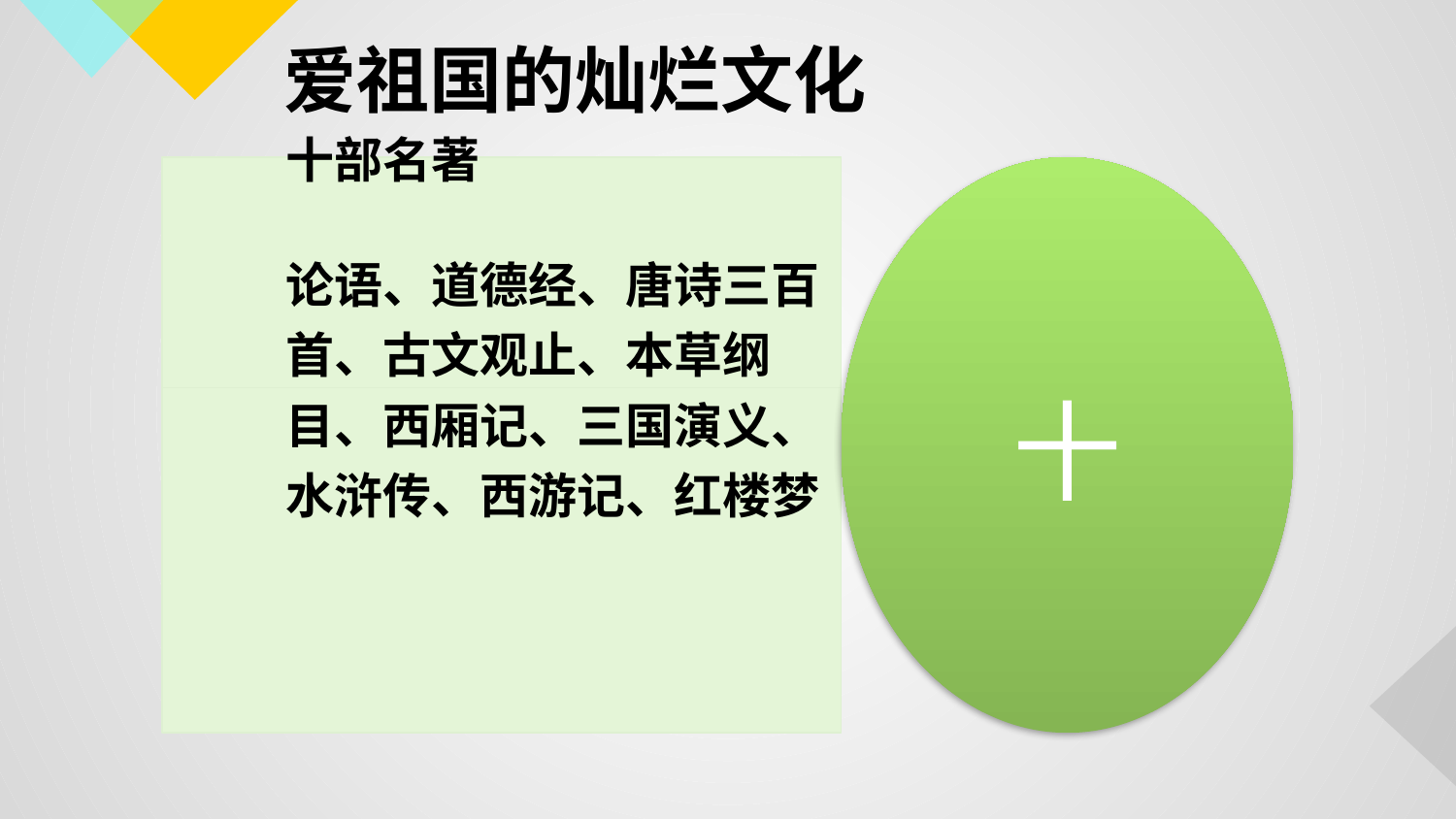

# 爱祖国的灿烂文化
十
十部名著
论语、道德经、唐诗三百首、古文观止、本草纲目、西厢记、三国演义、水浒传、西游记、红楼梦